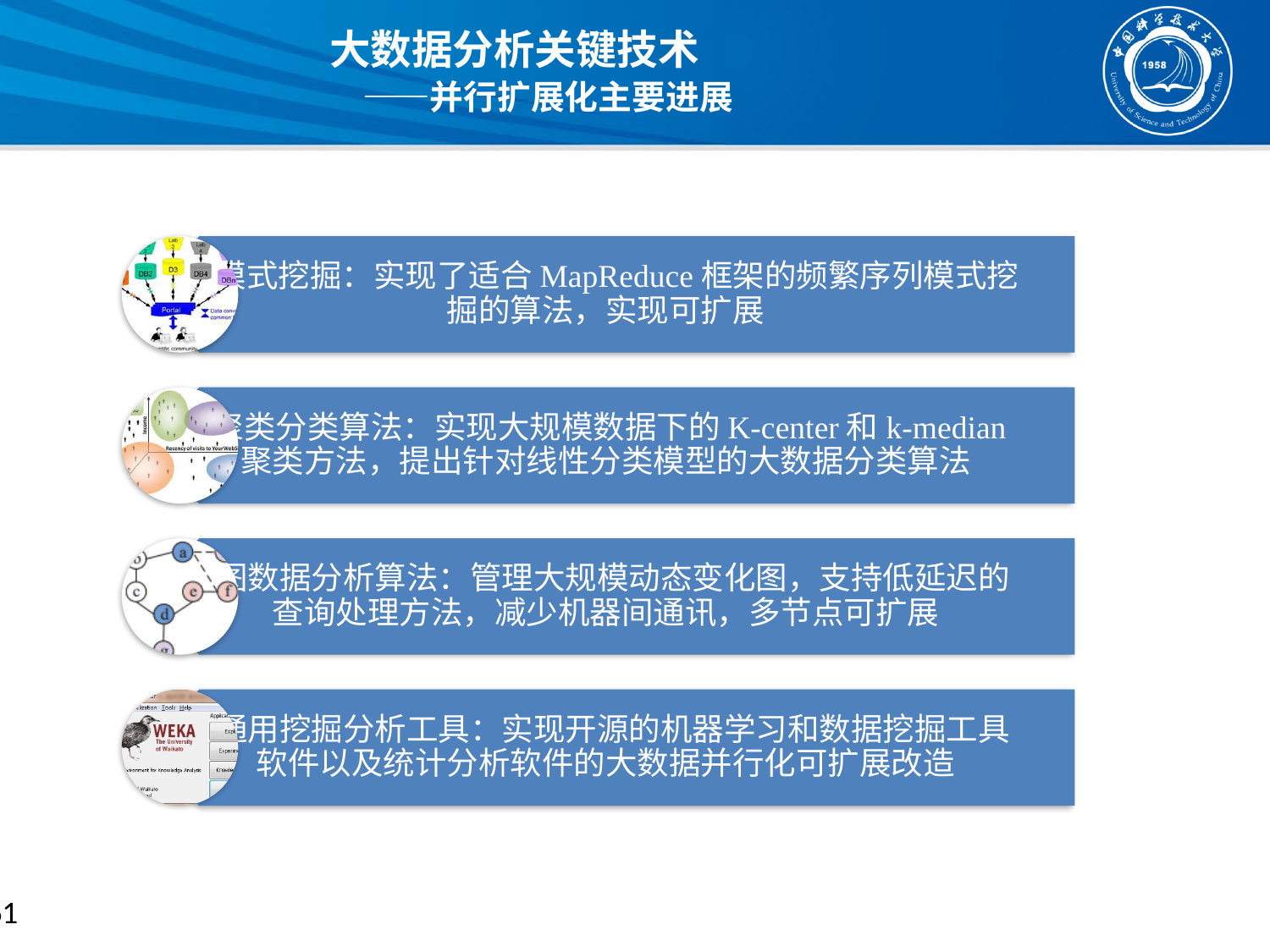

# 大数据分析关键技术 ——并行扩展化主要进展
  模式挖掘：实现了适合MapReduce框架的频繁序列模式挖掘的算法，实现可扩展
 聚类分类算法：实现大规模数据下的K-center和k-median聚类方法，提出针对线性分类模型的大数据分类算法
 图数据分析算法：管理大规模动态变化图，支持低延迟的查询处理方法，减少机器间通讯，多节点可扩展
 通用挖掘分析工具：实现开源的机器学习和数据挖掘工具软件以及统计分析软件的大数据并行化可扩展改造